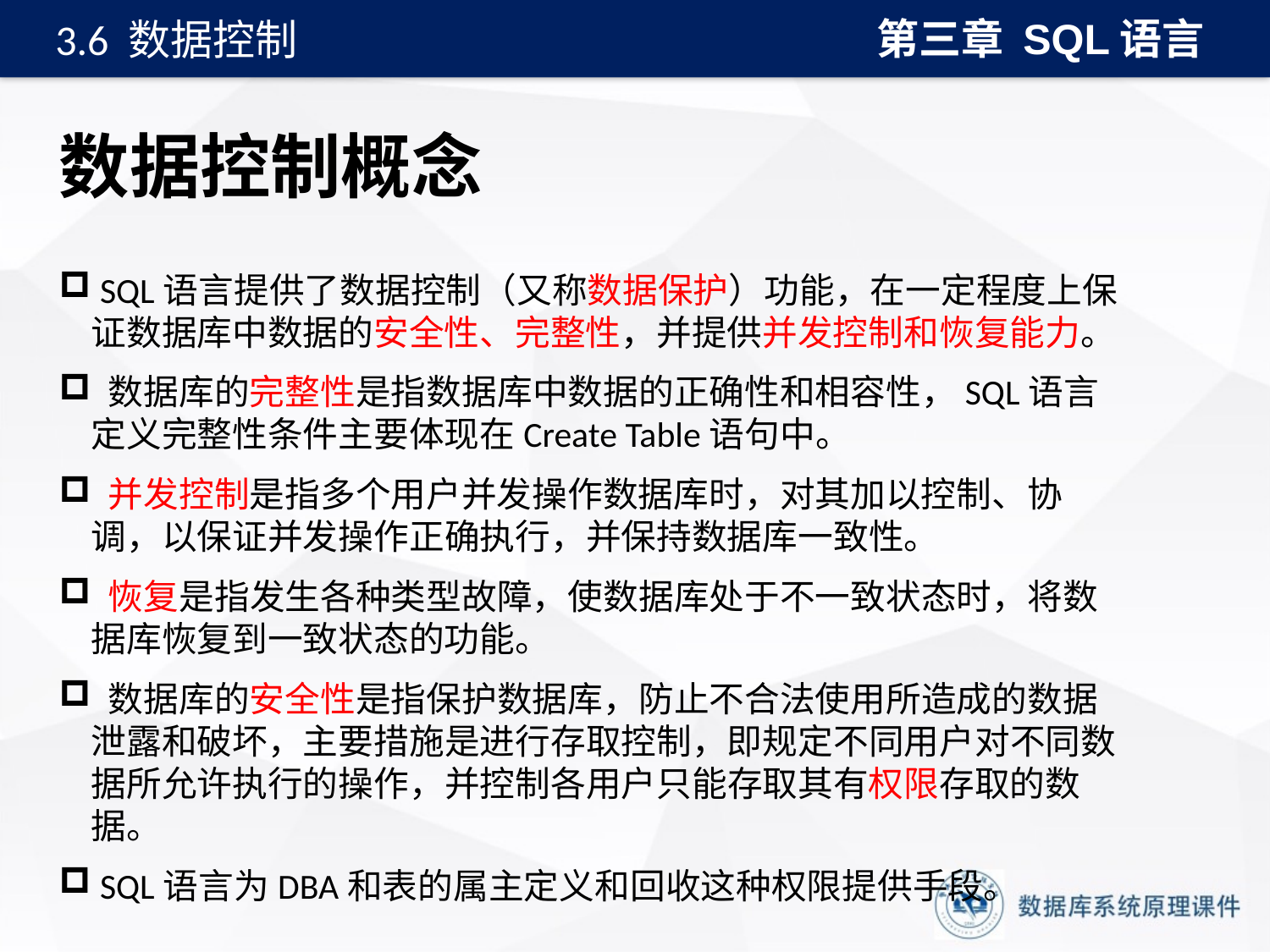

第三章 SQL语言
3.6 数据控制
# 数据控制概念
 SQL语言提供了数据控制（又称数据保护）功能，在一定程度上保证数据库中数据的安全性、完整性，并提供并发控制和恢复能力。
 数据库的完整性是指数据库中数据的正确性和相容性，SQL语言定义完整性条件主要体现在Create Table语句中。
 并发控制是指多个用户并发操作数据库时，对其加以控制、协调，以保证并发操作正确执行，并保持数据库一致性。
 恢复是指发生各种类型故障，使数据库处于不一致状态时，将数据库恢复到一致状态的功能。
 数据库的安全性是指保护数据库，防止不合法使用所造成的数据泄露和破坏，主要措施是进行存取控制，即规定不同用户对不同数据所允许执行的操作，并控制各用户只能存取其有权限存取的数据。
 SQL语言为DBA和表的属主定义和回收这种权限提供手段。